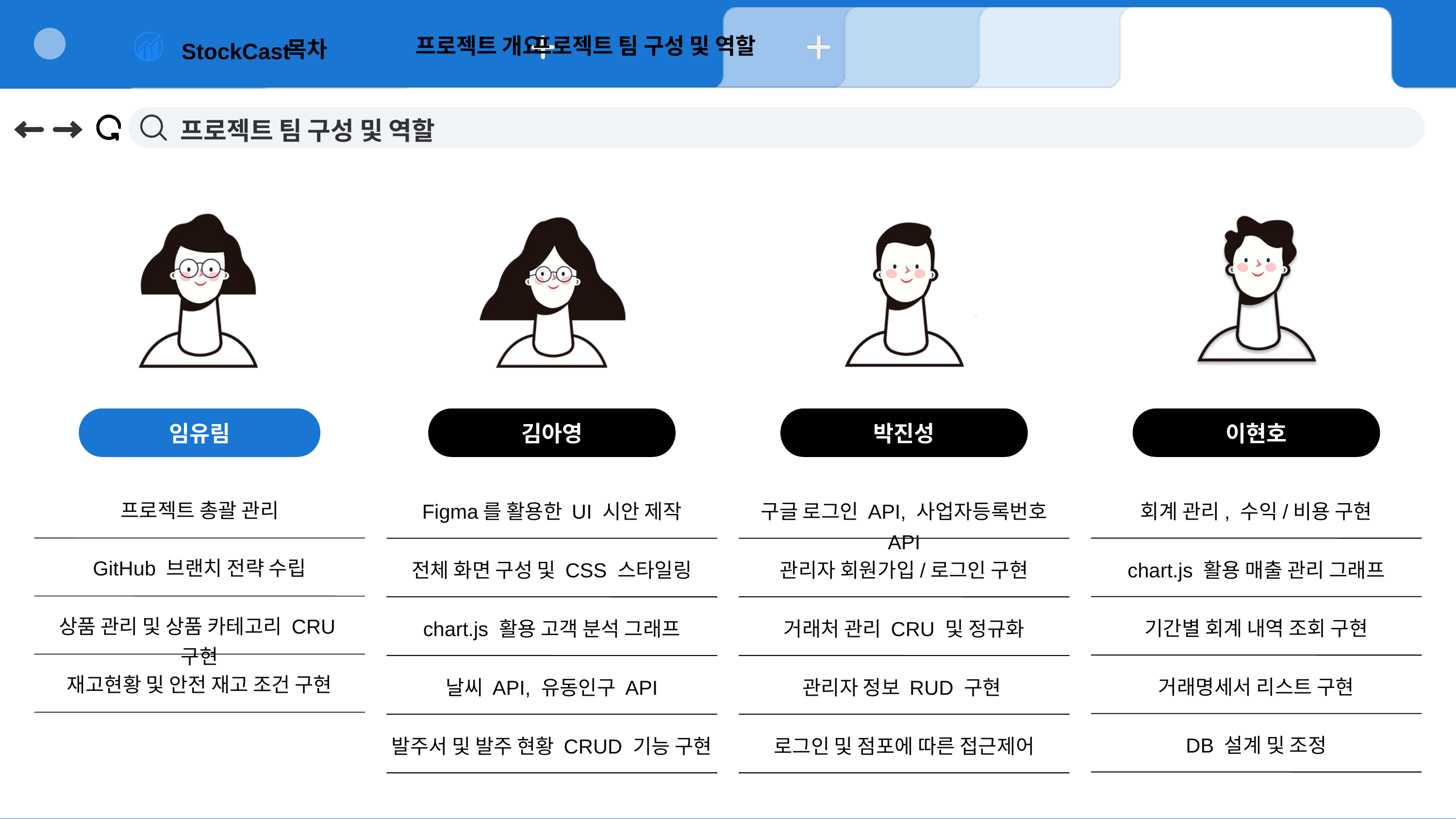

프로젝트 개요
프로젝트 팀 구성 및 역할

목차
StockCast

프로젝트 팀 구성 및 역할

김아영
Figma를 활용한 UI 시안 제작

전체 화면 구성 및 CSS 스타일링

chart.js 활용 고객 분석 그래프

날씨 API, 유동인구 API

발주서 및 발주 현황 CRUD 기능 구현

박진성
구글 로그인 API, 사업자등록번호 API

관리자 회원가입/로그인 구현

거래처 관리 CRU 및 정규화

관리자 정보 RUD 구현

로그인 및 점포에 따른 접근제어

이현호
회계 관리, 수익/비용 구현

chart.js 활용 매출 관리 그래프

기간별 회계 내역 조회 구현

거래명세서 리스트 구현

DB 설계 및 조정

임유림
프로젝트 총괄 관리

GitHub 브랜치 전략 수립

상품 관리 및 상품 카테고리 CRU구현

재고현황 및 안전 재고 조건 구현